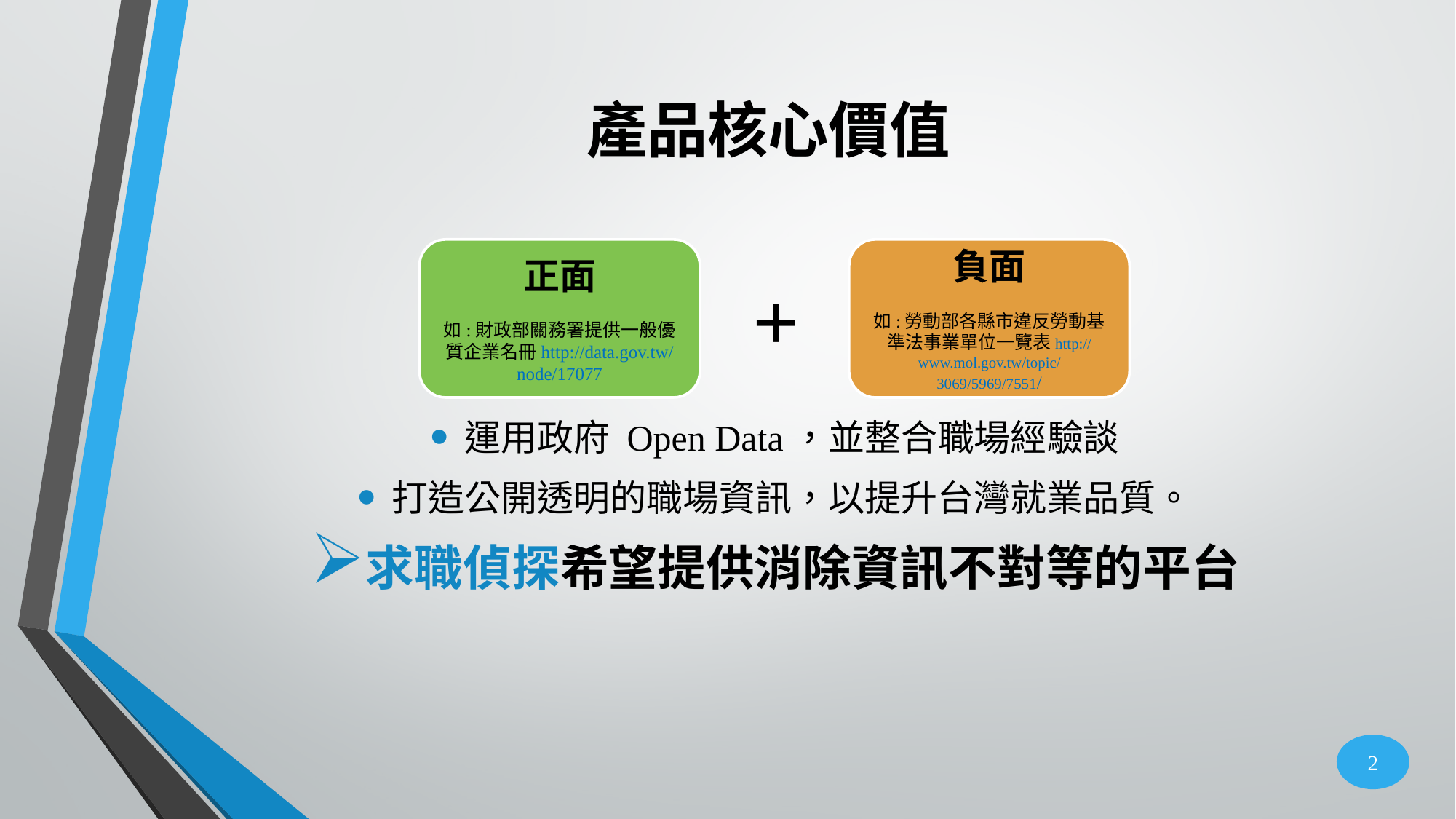

# 產品核心價值
正面

如:財政部關務署提供一般優質企業名冊http://data.gov.tw/node/17077
負面

如:勞動部各縣市違反勞動基準法事業單位一覽表http://www.mol.gov.tw/topic/3069/5969/7551/
+
運用政府 Open Data，並整合職場經驗談
打造公開透明的職場資訊，以提升台灣就業品質。
求職偵探希望提供消除資訊不對等的平台
2